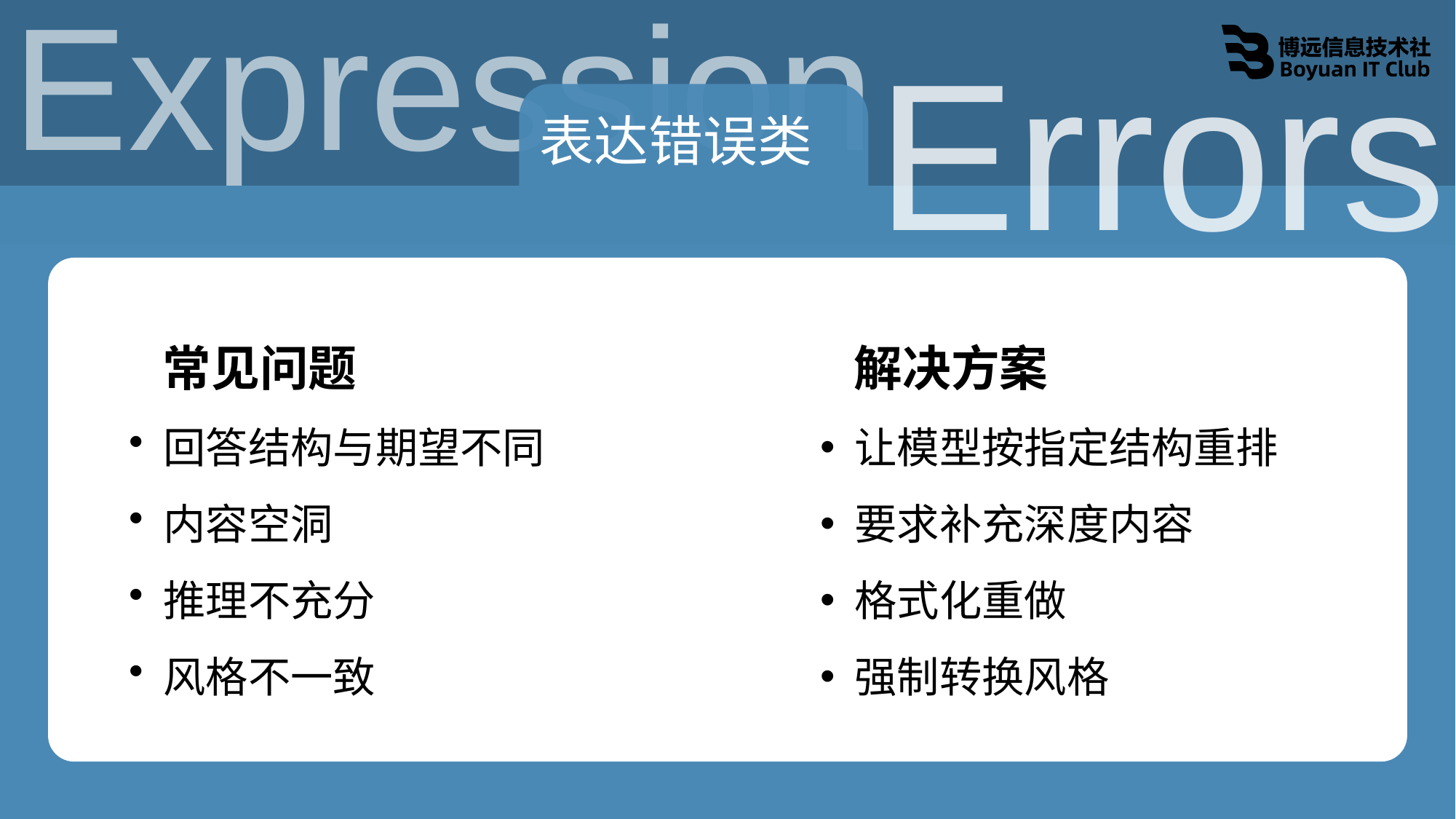

对话问题类

Expression
Errors

表达错误类

  常见问题
 回答结构与期望不同
 内容空洞
 推理不充分
 风格不一致
  解决方案
 让模型按指定结构重排
 要求补充深度内容
 格式化重做
 强制转换风格

理解错误类

内容错误类

  常见问题
答非所问
误解专业术语
执行不完整
错误解读上下文
  解决方案
 让模型复述任务
 指出误解点并要求重做
要求补全缺失部分
语义纠偏
  常见问题
 幻觉（编造不存在的事实）
 错误事实
 数学/逻辑推理错误
 推理链断裂
  解决方案
 让模型自检与纠错
 替代方案进行交叉验证
 要求模型逐步解释其推理